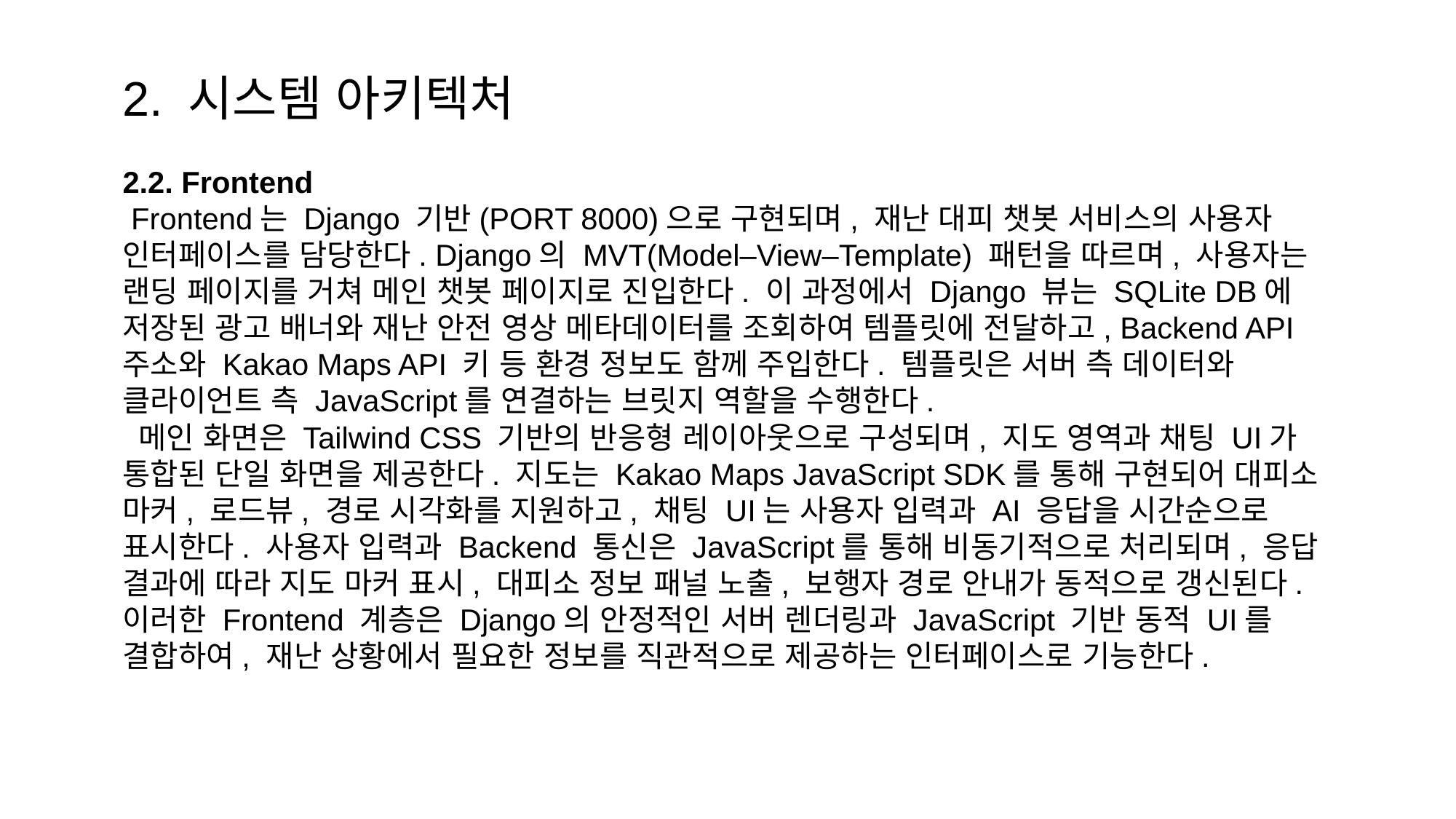

2. 시스템 아키텍처
2.2. Frontend
 Frontend는 Django 기반(PORT 8000)으로 구현되며, 재난 대피 챗봇 서비스의 사용자 인터페이스를 담당한다. Django의 MVT(Model–View–Template) 패턴을 따르며, 사용자는 랜딩 페이지를 거쳐 메인 챗봇 페이지로 진입한다. 이 과정에서 Django 뷰는 SQLite DB에 저장된 광고 배너와 재난 안전 영상 메타데이터를 조회하여 템플릿에 전달하고, Backend API 주소와 Kakao Maps API 키 등 환경 정보도 함께 주입한다. 템플릿은 서버 측 데이터와 클라이언트 측 JavaScript를 연결하는 브릿지 역할을 수행한다.
 메인 화면은 Tailwind CSS 기반의 반응형 레이아웃으로 구성되며, 지도 영역과 채팅 UI가 통합된 단일 화면을 제공한다. 지도는 Kakao Maps JavaScript SDK를 통해 구현되어 대피소 마커, 로드뷰, 경로 시각화를 지원하고, 채팅 UI는 사용자 입력과 AI 응답을 시간순으로 표시한다. 사용자 입력과 Backend 통신은 JavaScript를 통해 비동기적으로 처리되며, 응답 결과에 따라 지도 마커 표시, 대피소 정보 패널 노출, 보행자 경로 안내가 동적으로 갱신된다. 이러한 Frontend 계층은 Django의 안정적인 서버 렌더링과 JavaScript 기반 동적 UI를 결합하여, 재난 상황에서 필요한 정보를 직관적으로 제공하는 인터페이스로 기능한다.